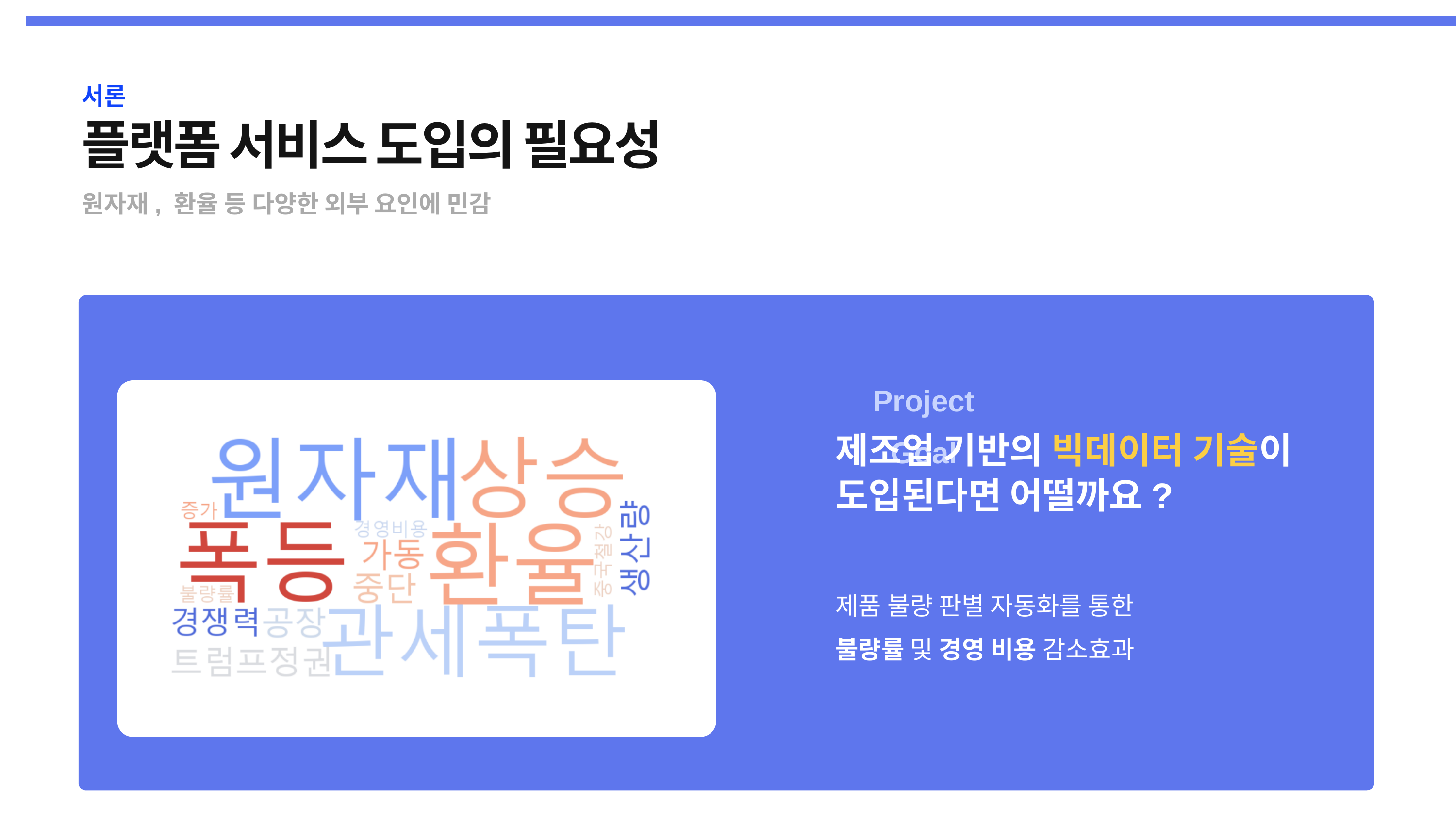

서론

플랫폼 서비스 도입의 필요성

원자재, 환율 등 다양한 외부 요인에 민감

Project Goal

제조업 기반의 빅데이터 기술이
도입된다면 어떨까요?
제품 불량 판별 자동화를 통한
불량률 및 경영 비용 감소효과